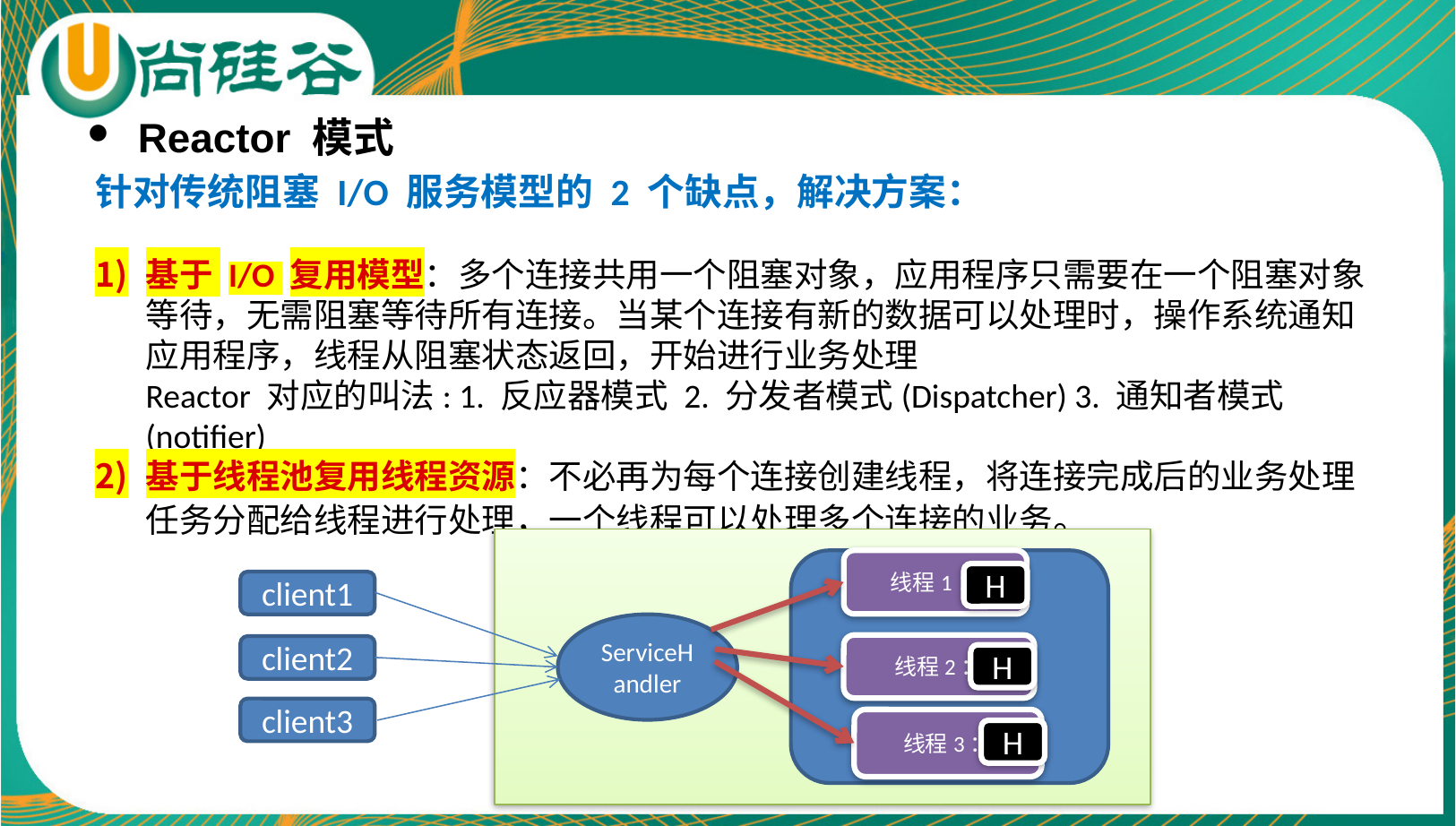

Reactor 模式
针对传统阻塞 I/O 服务模型的 2 个缺点，解决方案：
基于 I/O 复用模型：多个连接共用一个阻塞对象，应用程序只需要在一个阻塞对象等待，无需阻塞等待所有连接。当某个连接有新的数据可以处理时，操作系统通知应用程序，线程从阻塞状态返回，开始进行业务处理
Reactor 对应的叫法: 1. 反应器模式 2. 分发者模式(Dispatcher) 3. 通知者模式(notifier)
基于线程池复用线程资源：不必再为每个连接创建线程，将连接完成后的业务处理任务分配给线程进行处理，一个线程可以处理多个连接的业务。

线程1：

H
client1
ServiceHandler
线程2：
client2
H
client3
线程3：
H